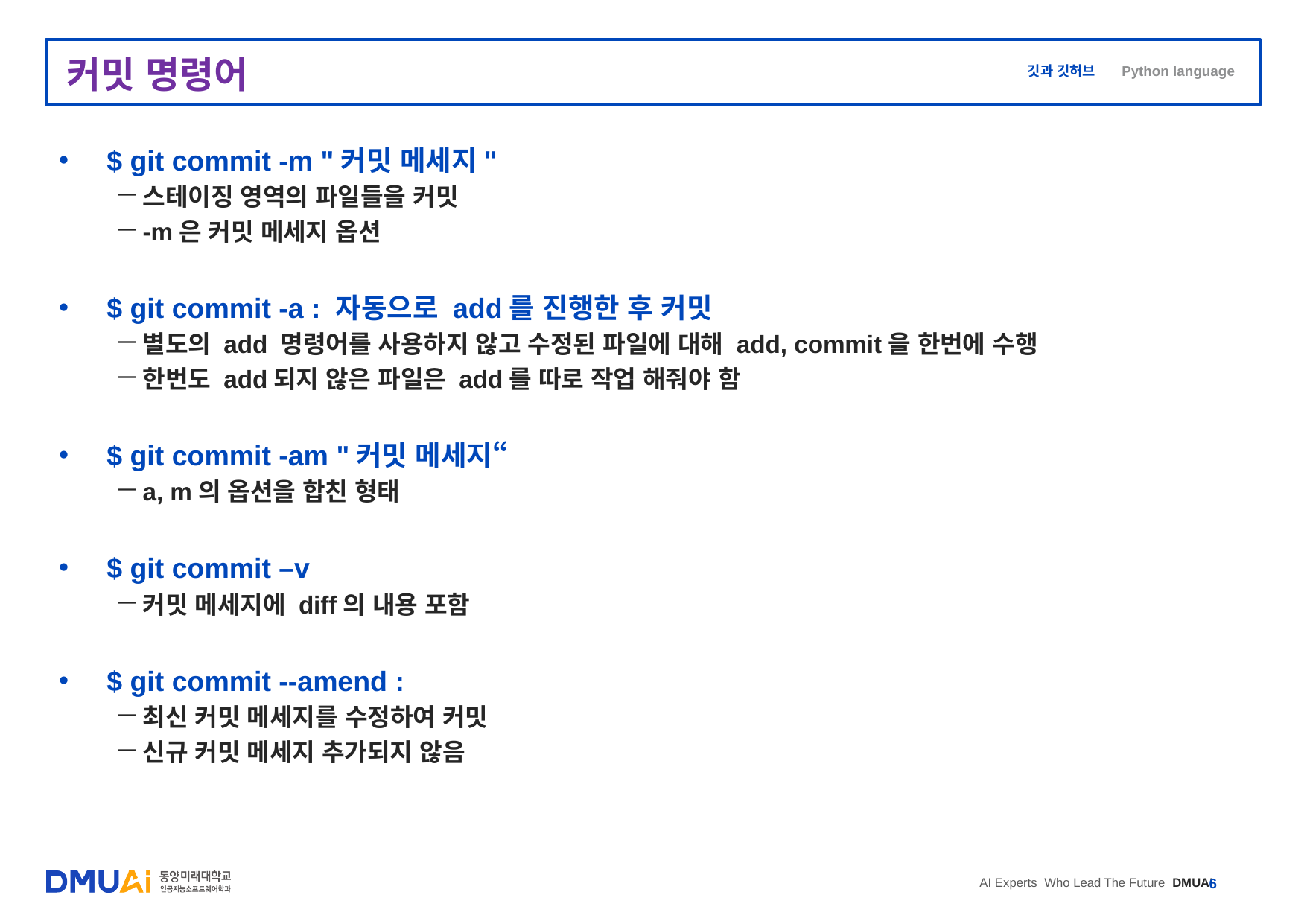

# 커밋 명령어
$ git commit -m "커밋 메세지"
스테이징 영역의 파일들을 커밋
-m은 커밋 메세지 옵션

$ git commit -a : 자동으로 add를 진행한 후 커밋
별도의 add 명령어를 사용하지 않고 수정된 파일에 대해 add, commit을 한번에 수행
한번도 add되지 않은 파일은 add를 따로 작업 해줘야 함

$ git commit -am "커밋 메세지“
a, m의 옵션을 합친 형태

$ git commit –v
커밋 메세지에 diff의 내용 포함

$ git commit --amend :
최신 커밋 메세지를 수정하여 커밋
신규 커밋 메세지 추가되지 않음